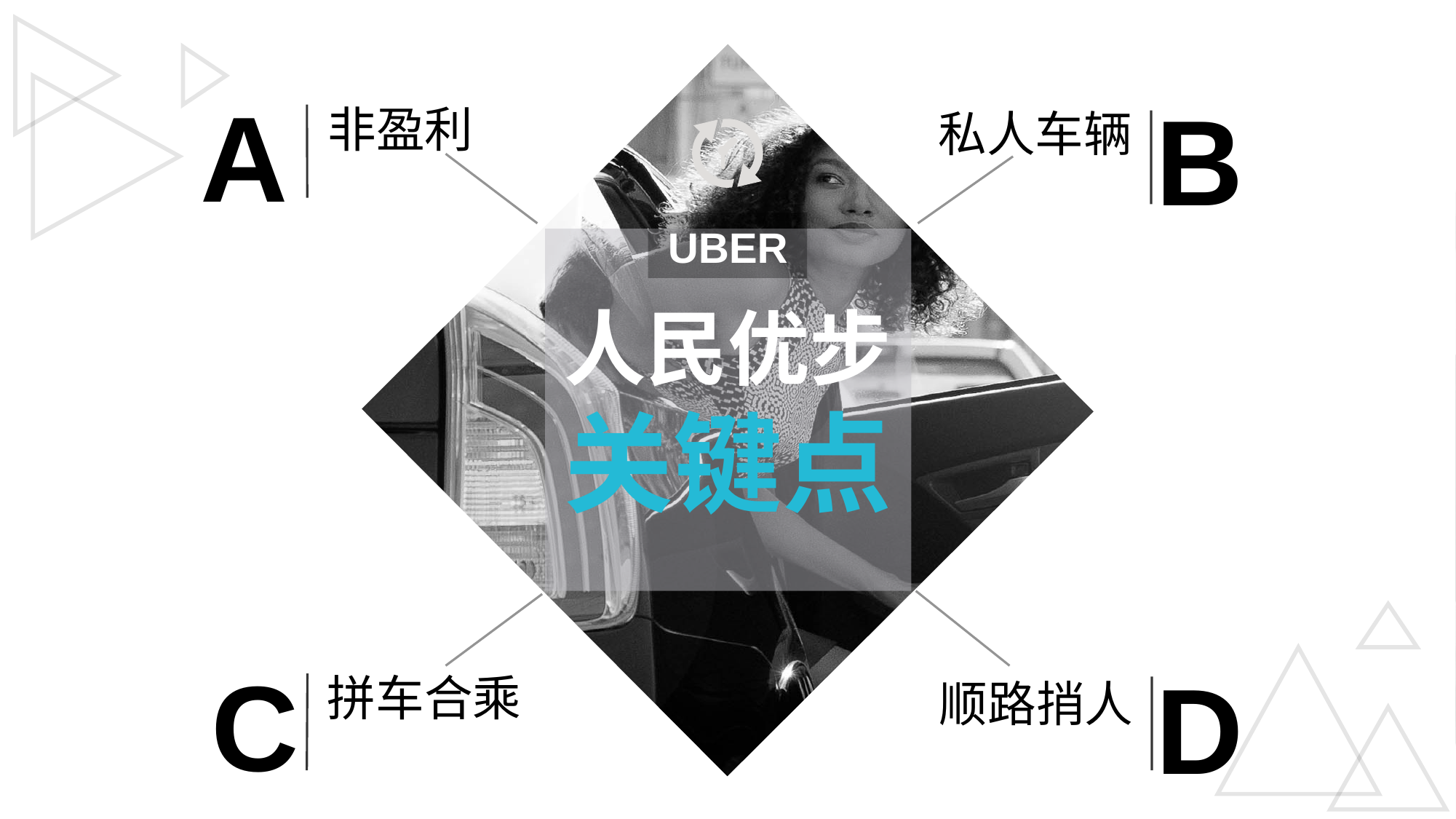

A
B

非盈利
私人车辆

UBER

人民优步
关键点

C
D

拼车合乘
顺路捎人